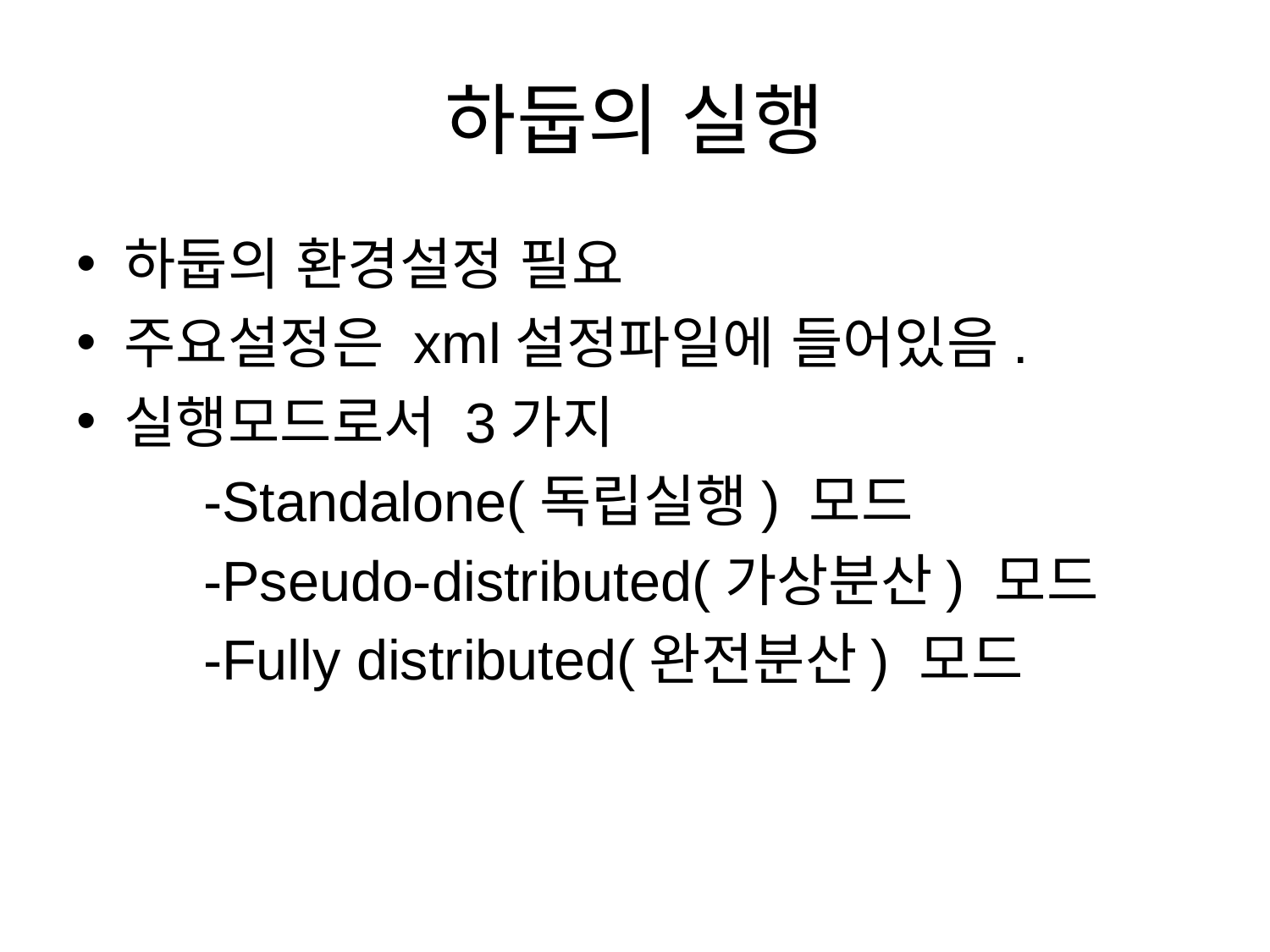

# 하둡의 실행
하둡의 환경설정 필요
주요설정은 xml설정파일에 들어있음.
실행모드로서 3가지
 	-Standalone(독립실행) 모드
	-Pseudo-distributed(가상분산) 모드
	-Fully distributed(완전분산) 모드